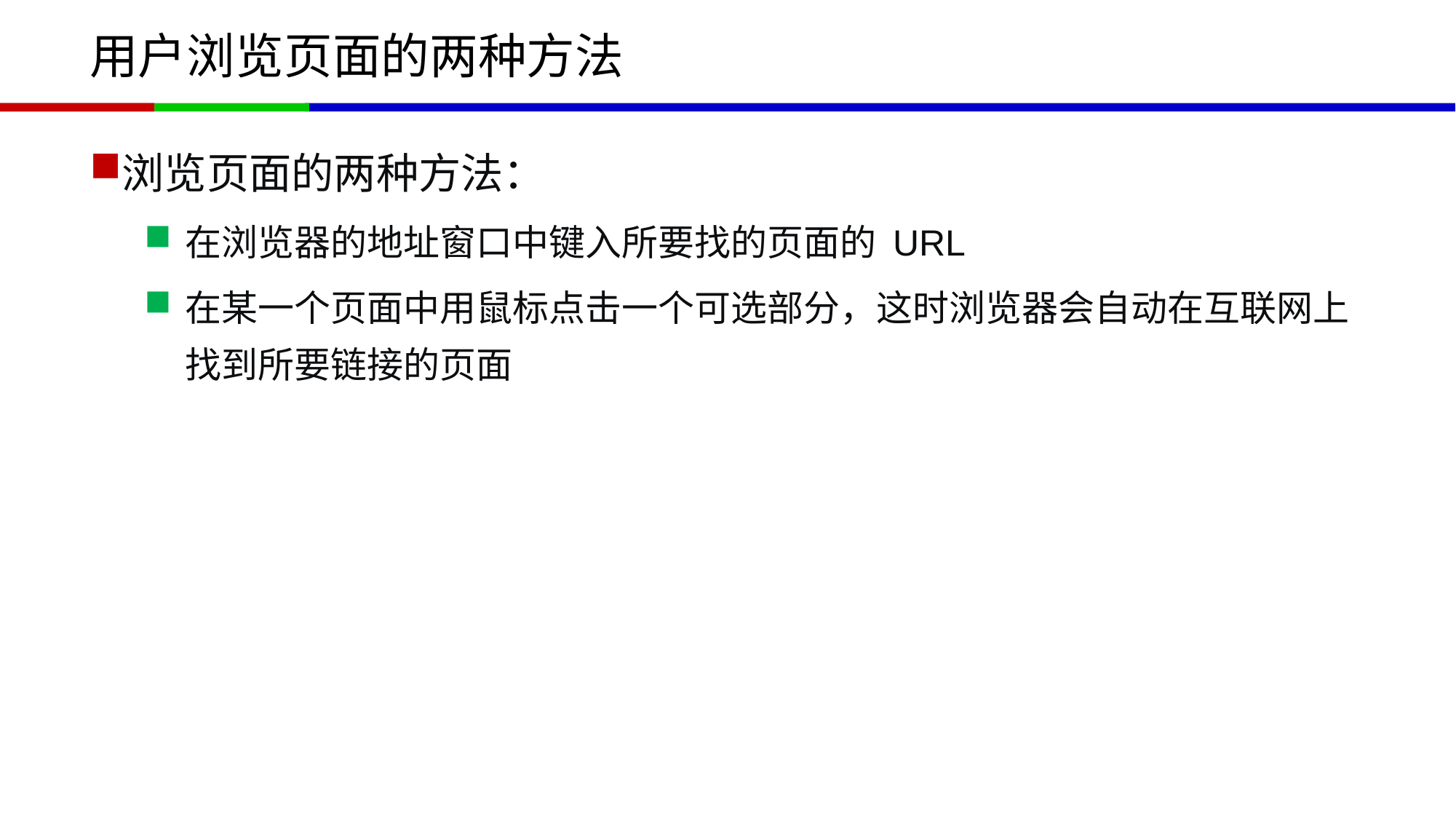

# 用户浏览页面的两种方法
浏览页面的两种方法：
在浏览器的地址窗口中键入所要找的页面的 URL
在某一个页面中用鼠标点击一个可选部分，这时浏览器会自动在互联网上找到所要链接的页面
106